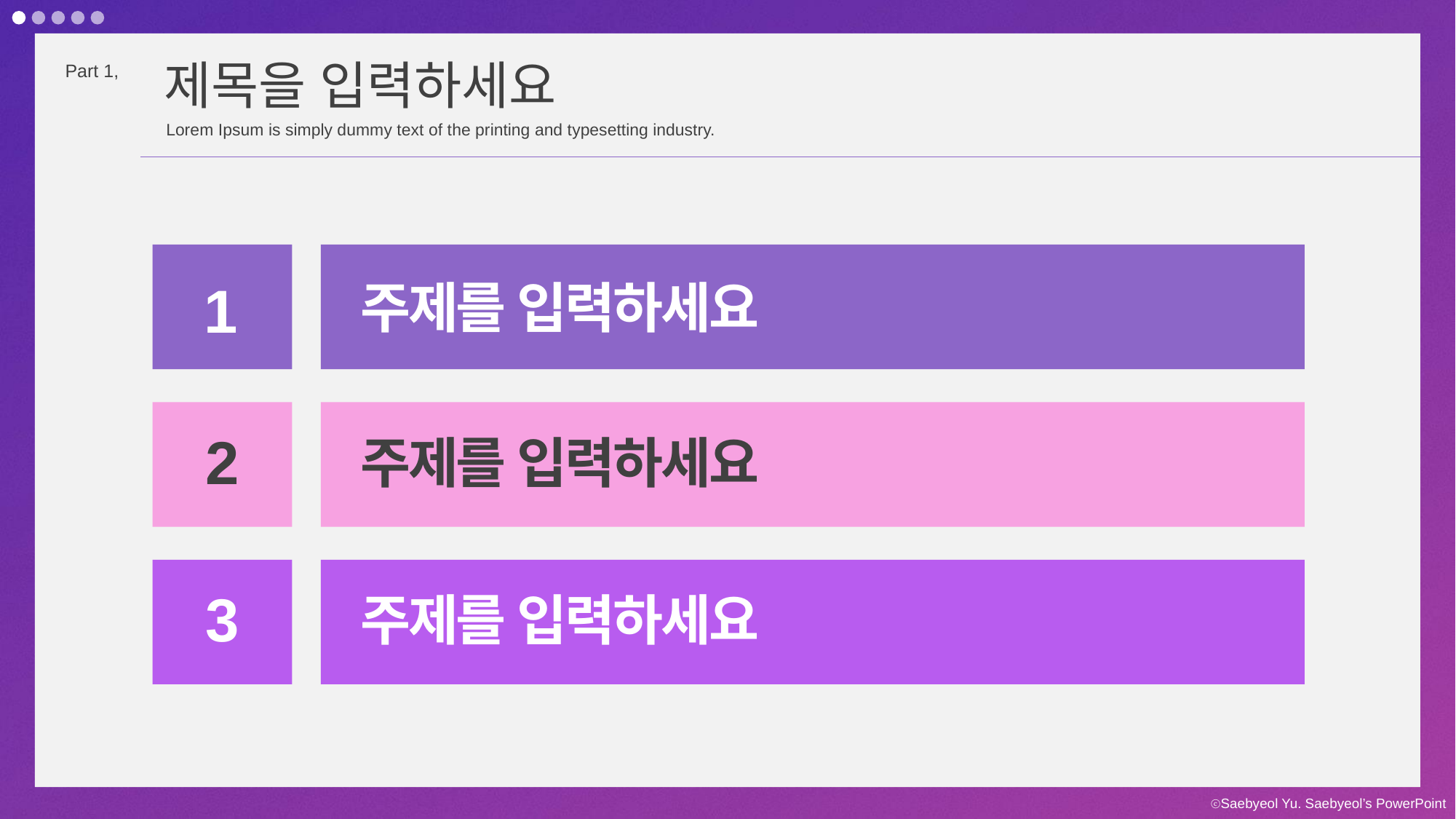

제목을 입력하세요
Part 1,
Lorem Ipsum is simply dummy text of the printing and typesetting industry.

1
주제를 입력하세요

2
주제를 입력하세요

3
주제를 입력하세요